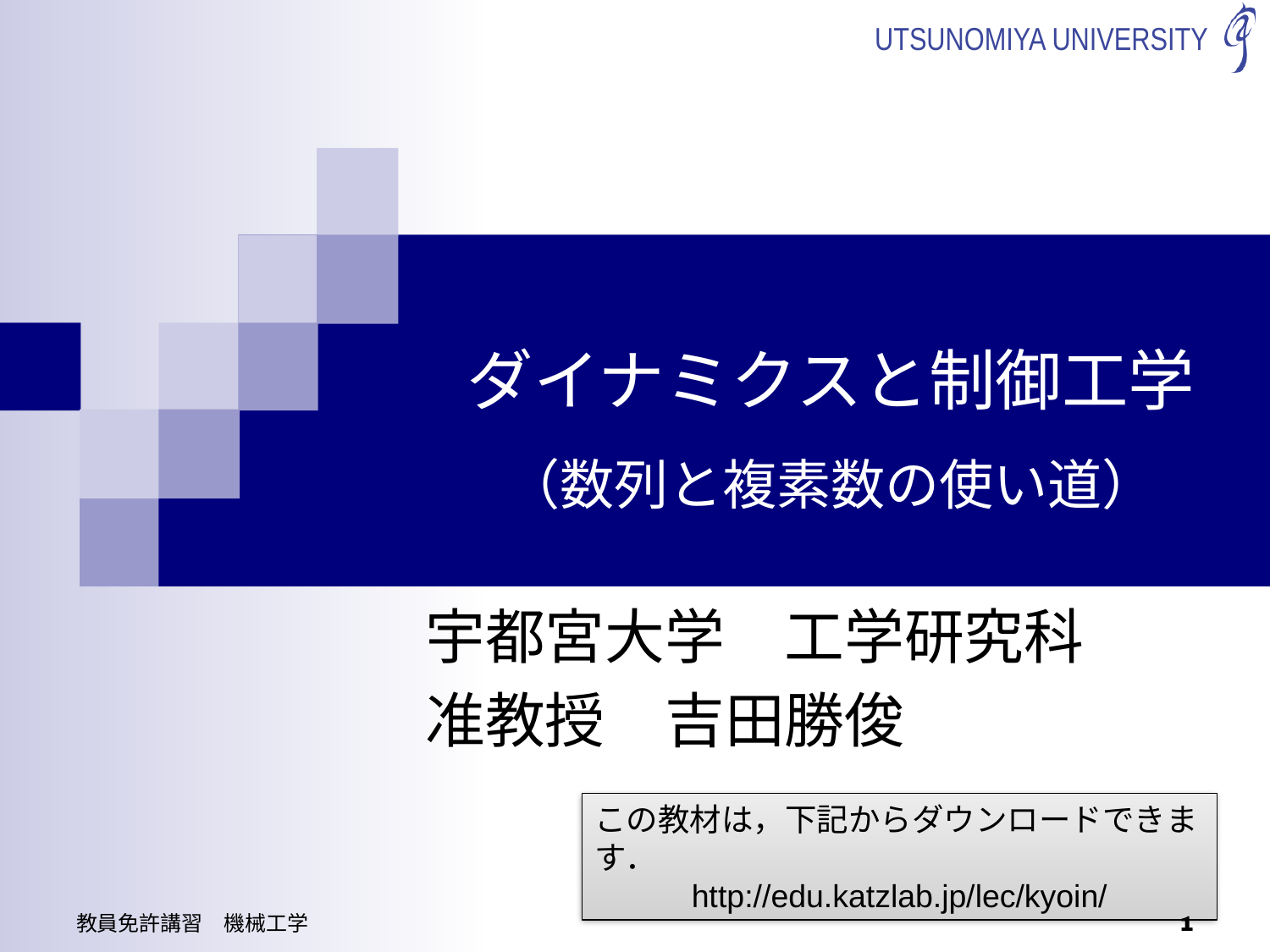

# ダイナミクスと制御工学 （数列と複素数の使い道）
宇都宮大学　工学研究科
准教授　吉田勝俊
この教材は，下記からダウンロードできます．
http://edu.katzlab.jp/lec/kyoin/
教員免許講習　機械工学
1